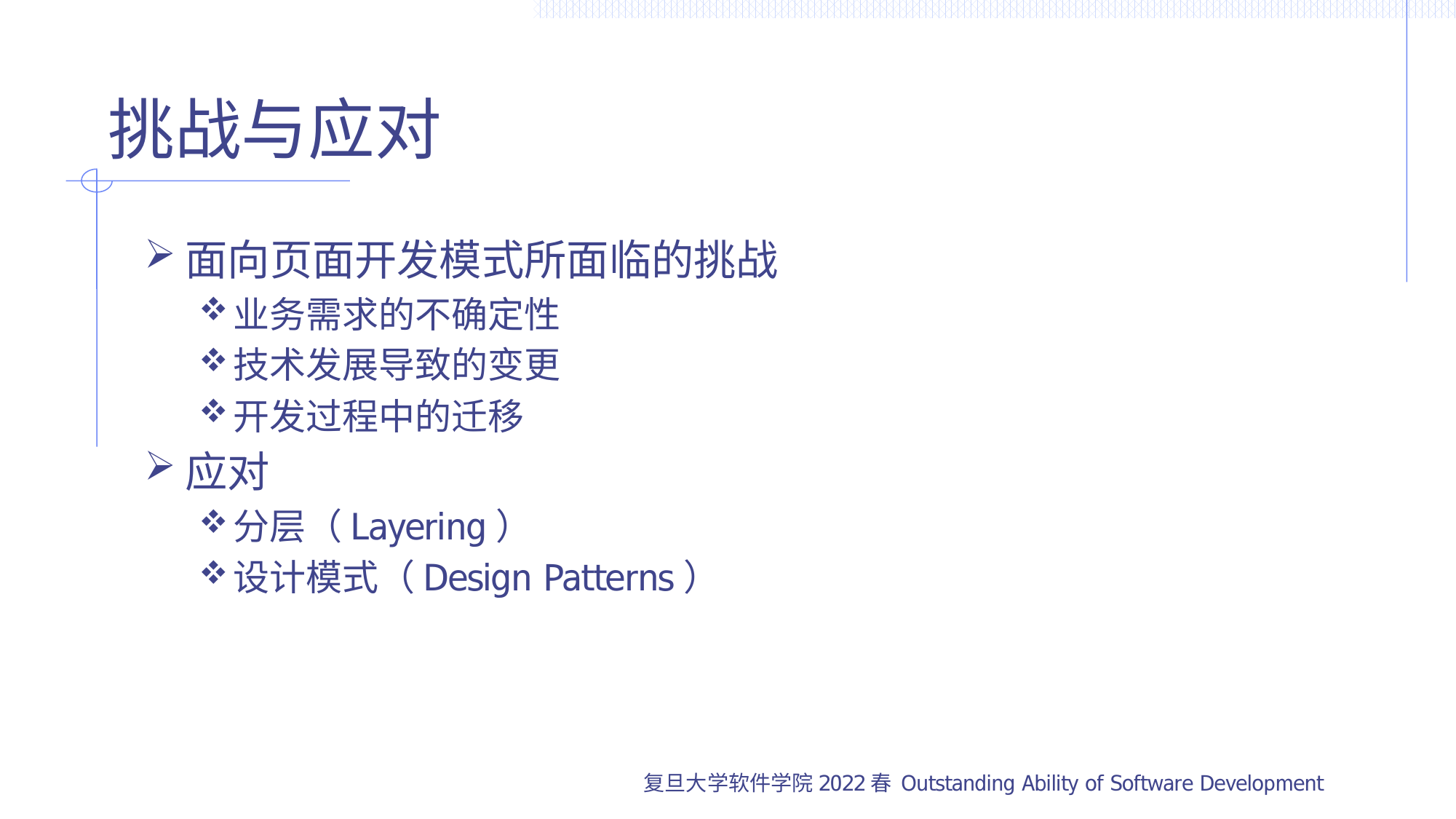

# 挑战与应对
面向页面开发模式所面临的挑战
业务需求的不确定性
技术发展导致的变更
开发过程中的迁移
应对
分层（Layering）
设计模式（Design Patterns）